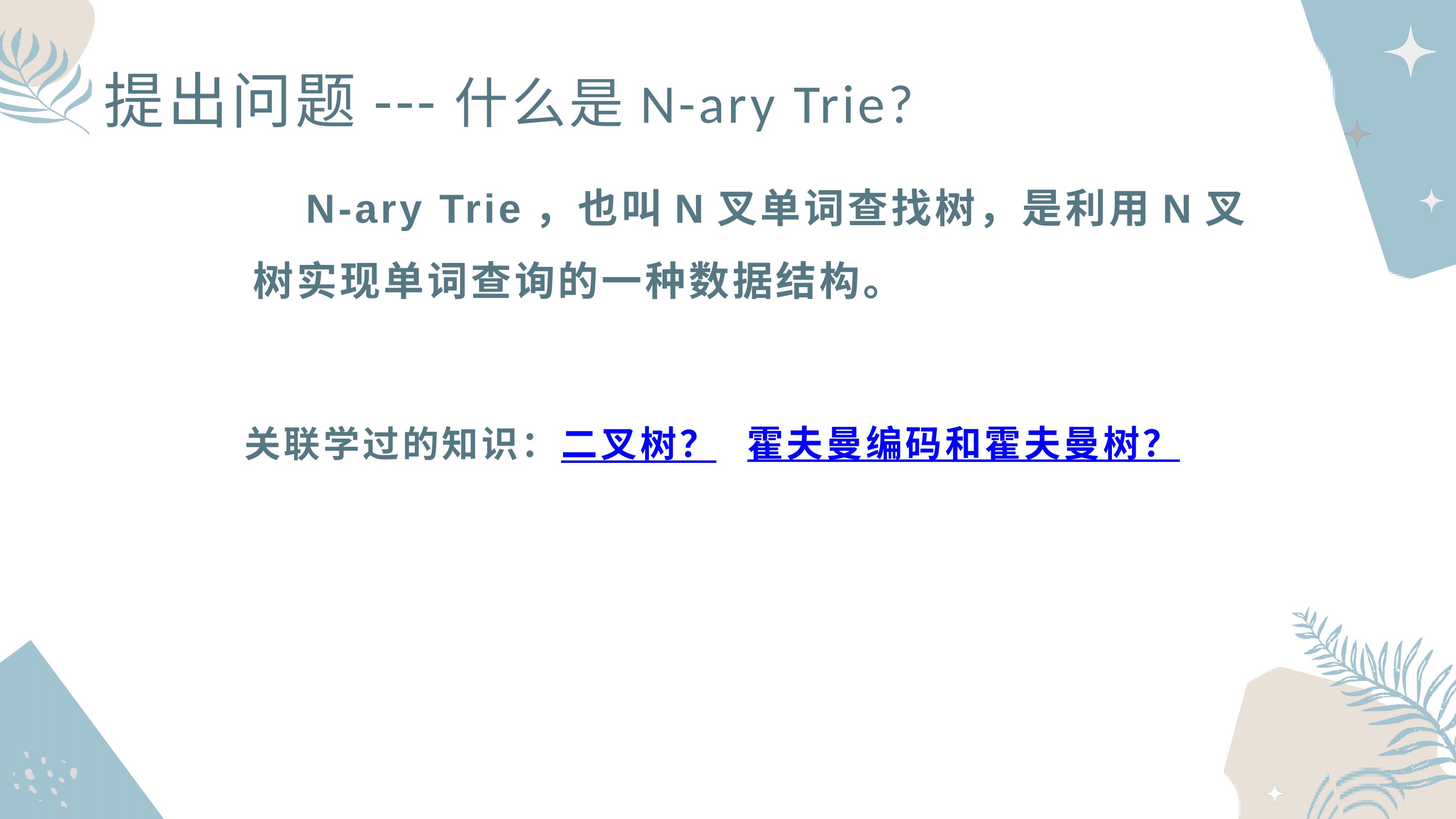

提出问题---什么是N-ary Trie?

    N-ary Trie，也叫N叉单词查找树，是利用N叉树实现单词查询的一种数据结构。

霍夫曼编码和霍夫曼树？

    关联学过的知识：二叉树？